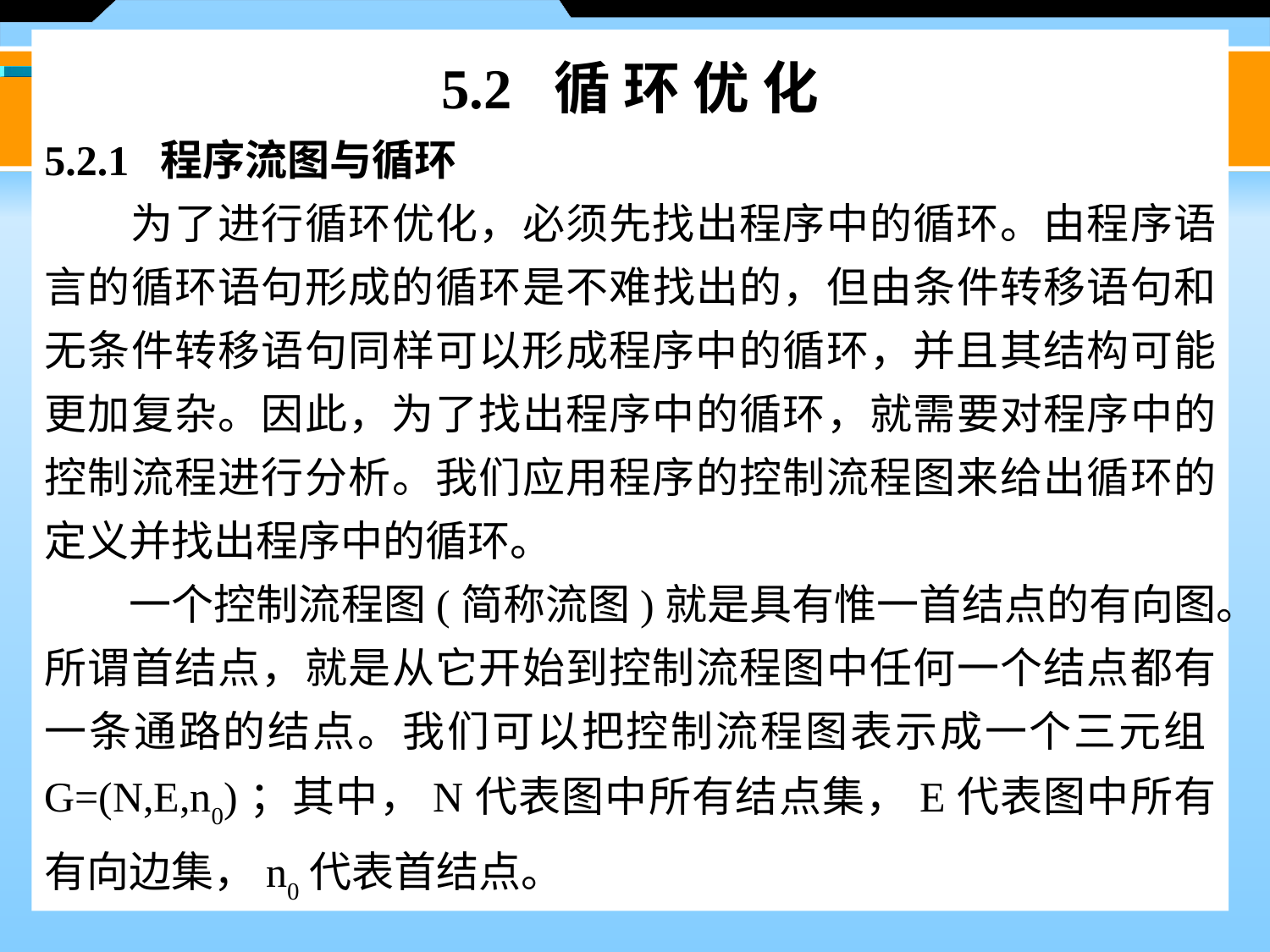

5.2  循 环 优 化
5.2.1  程序流图与循环
　　为了进行循环优化，必须先找出程序中的循环。由程序语言的循环语句形成的循环是不难找出的，但由条件转移语句和无条件转移语句同样可以形成程序中的循环，并且其结构可能更加复杂。因此，为了找出程序中的循环，就需要对程序中的控制流程进行分析。我们应用程序的控制流程图来给出循环的定义并找出程序中的循环。
　　一个控制流程图(简称流图)就是具有惟一首结点的有向图。所谓首结点，就是从它开始到控制流程图中任何一个结点都有一条通路的结点。我们可以把控制流程图表示成一个三元组G=(N,E,n0)；其中，N代表图中所有结点集，E代表图中所有有向边集，n0代表首结点。